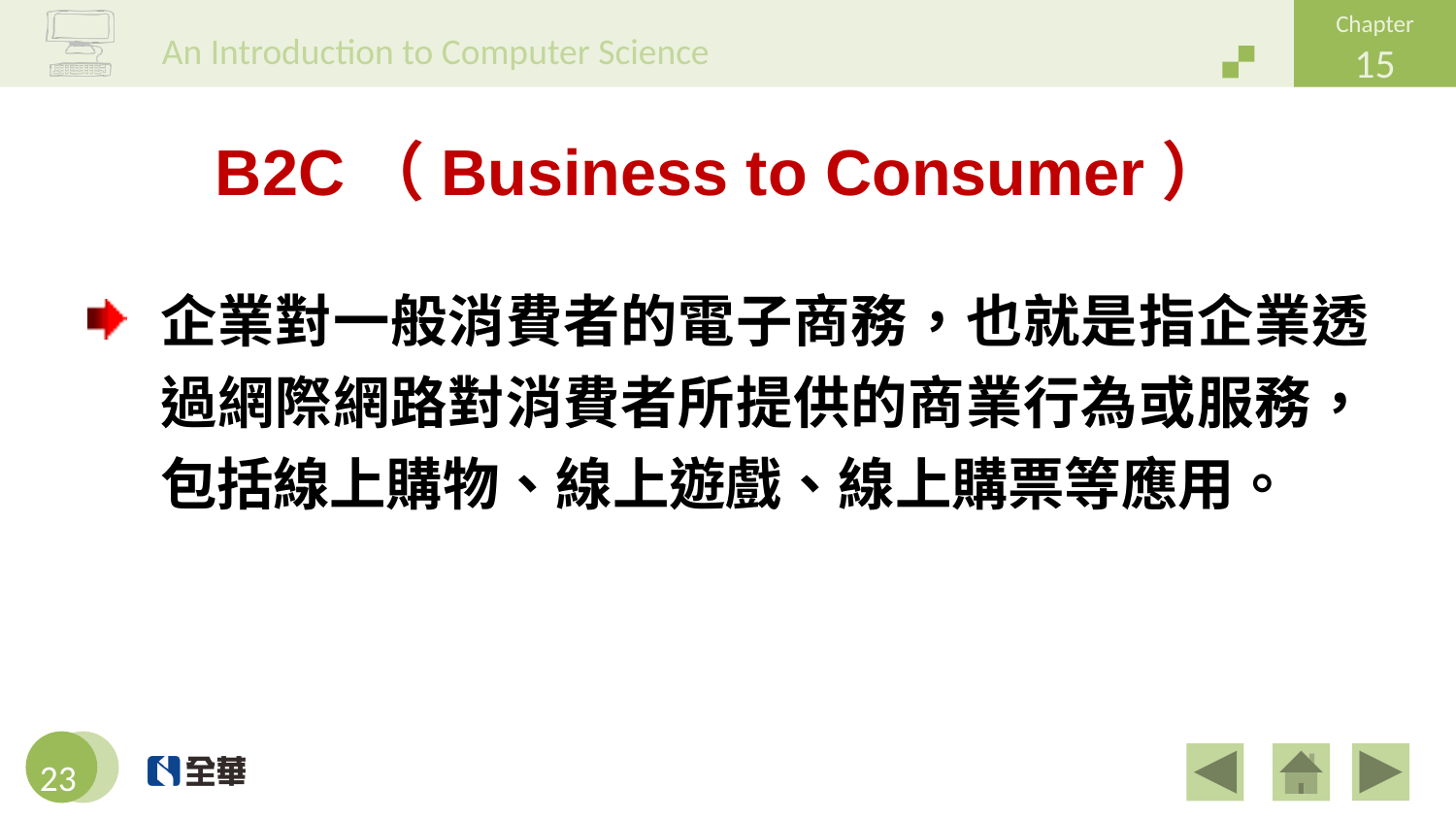

# B2C（Business to Consumer）
企業對一般消費者的電子商務，也就是指企業透過網際網路對消費者所提供的商業行為或服務，包括線上購物、線上遊戲、線上購票等應用。